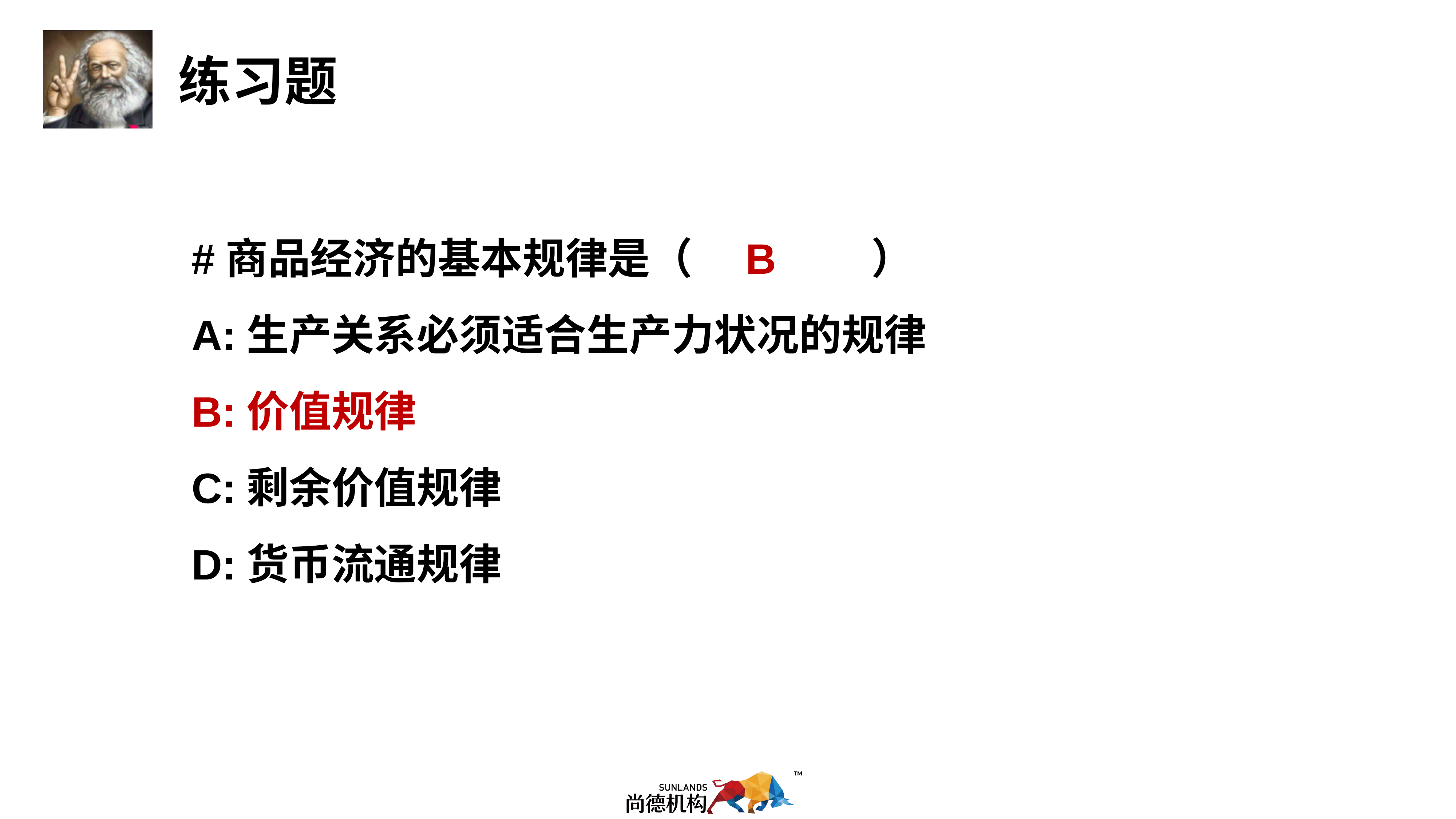

#商品经济的基本规律是（　B　　）
A:生产关系必须适合生产力状况的规律
B:价值规律
C:剩余价值规律
D:货币流通规律